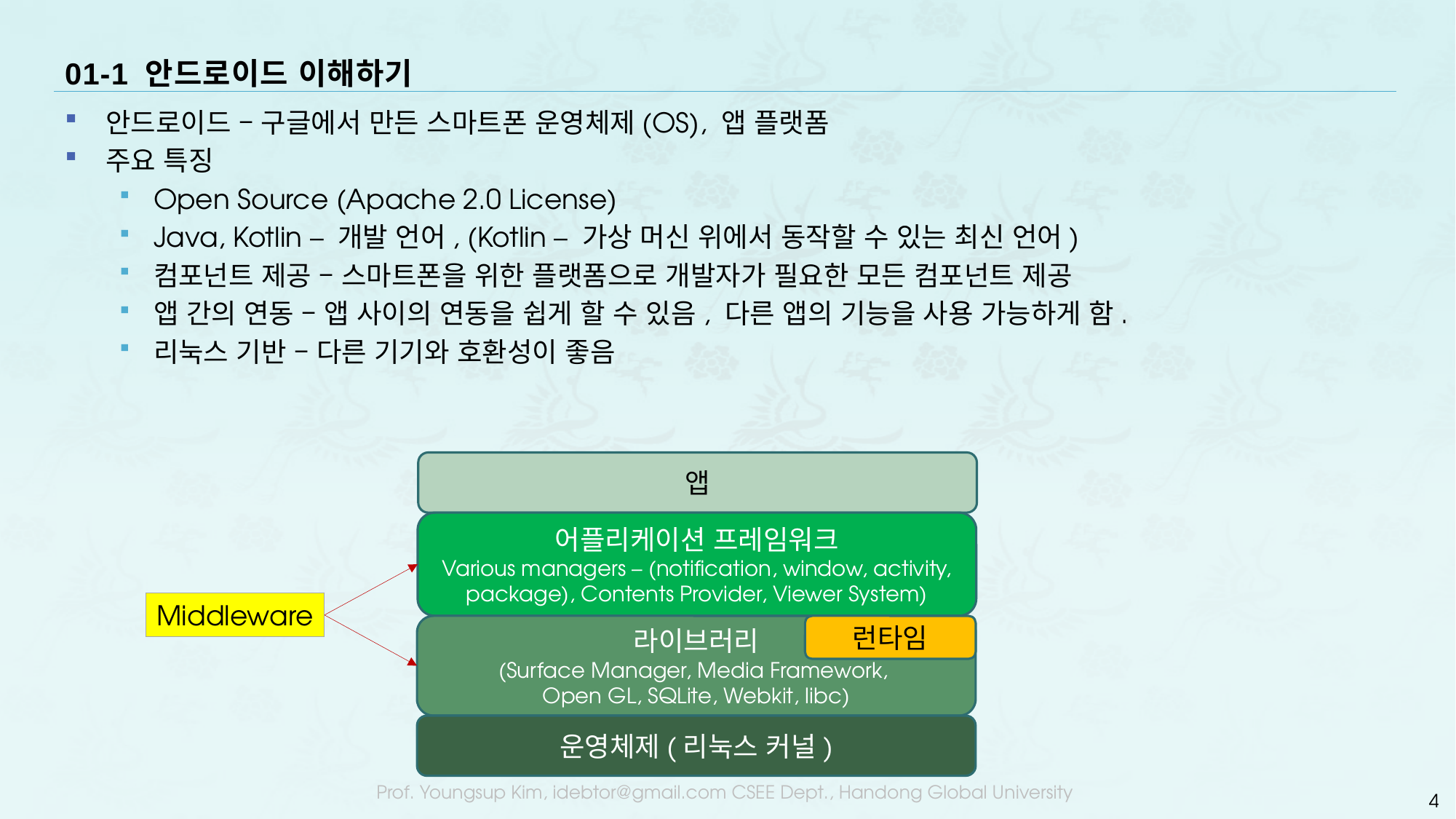

# 01-1 안드로이드 이해하기
안드로이드 – 구글에서 만든 스마트폰 운영체제(OS), 앱 플랫폼
주요 특징
Open Source (Apache 2.0 License)
Java, Kotlin – 개발 언어, (Kotlin – 가상 머신 위에서 동작할 수 있는 최신 언어)
컴포넌트 제공 – 스마트폰을 위한 플랫폼으로 개발자가 필요한 모든 컴포넌트 제공
앱 간의 연동 – 앱 사이의 연동을 쉽게 할 수 있음, 다른 앱의 기능을 사용 가능하게 함.
리눅스 기반 – 다른 기기와 호환성이 좋음

앱
어플리케이션 프레임워크
Various managers – (notification, window, activity, package), Contents Provider, Viewer System)
Middleware
라이브러리
(Surface Manager, Media Framework,
Open GL, SQLite, Webkit, libc)
런타임
운영체제(리눅스 커널)
4